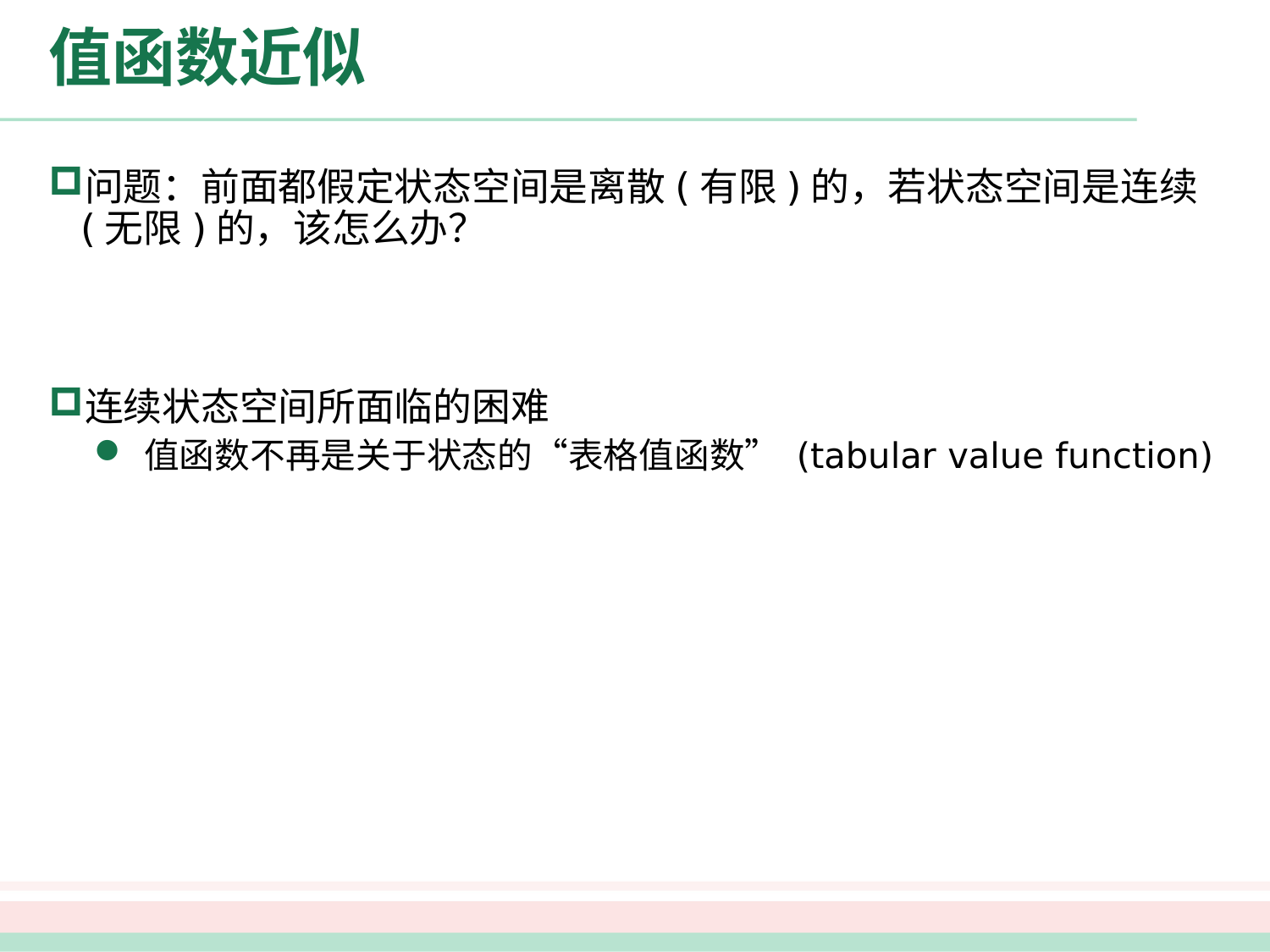

# 值函数近似
问题：前面都假定状态空间是离散(有限)的，若状态空间是连续(无限)的，该怎么办？

连续状态空间所面临的困难
值函数不再是关于状态的“表格值函数” (tabular value function)